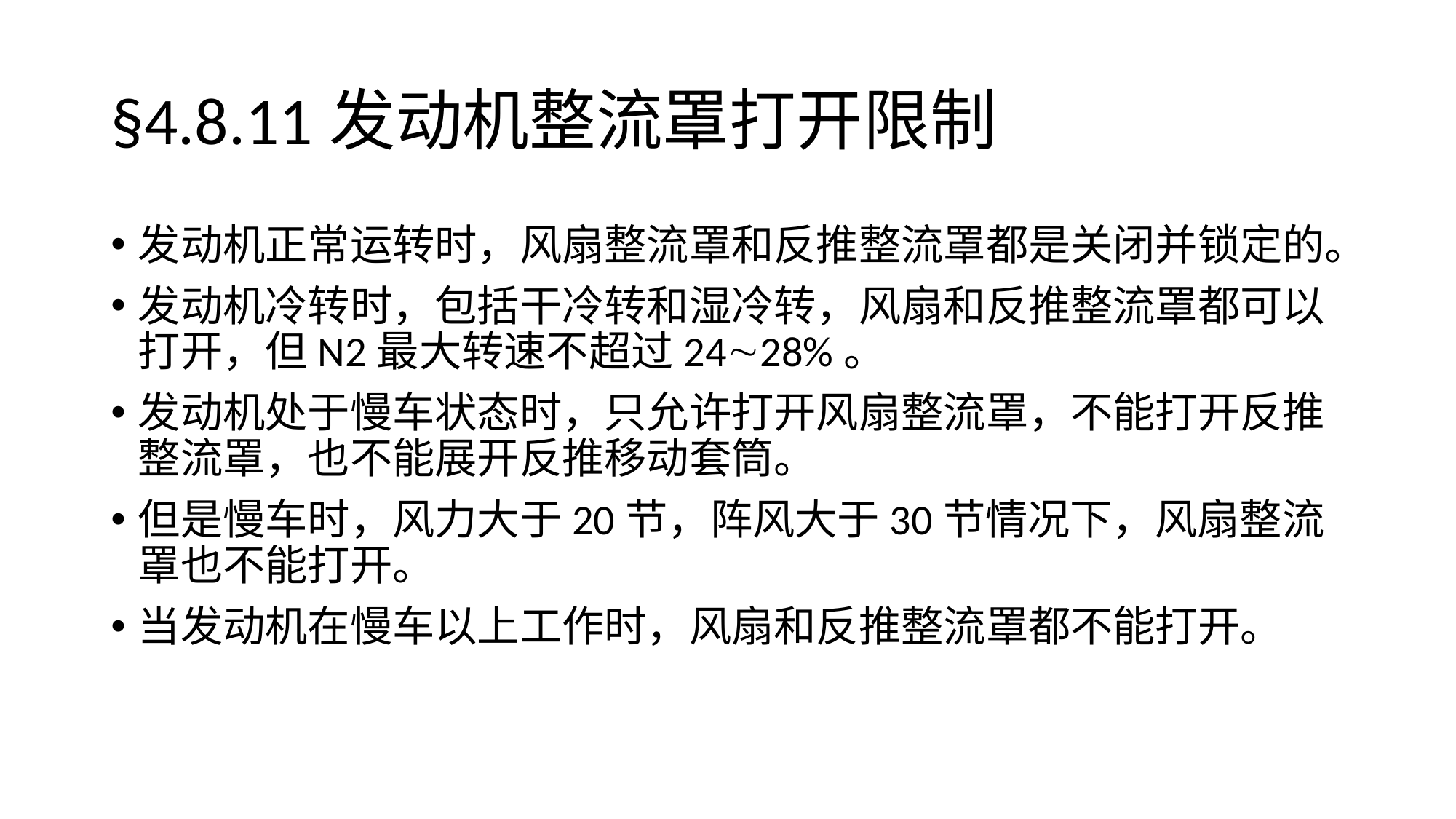

# §4.8.11	发动机整流罩打开限制
发动机正常运转时，风扇整流罩和反推整流罩都是关闭并锁定的。
发动机冷转时，包括干冷转和湿冷转，风扇和反推整流罩都可以打开，但N2最大转速不超过24∼28%。
发动机处于慢车状态时，只允许打开风扇整流罩，不能打开反推整流罩，也不能展开反推移动套筒。
但是慢车时，风力大于20节，阵风大于30节情况下，风扇整流罩也不能打开。
当发动机在慢车以上工作时，风扇和反推整流罩都不能打开。